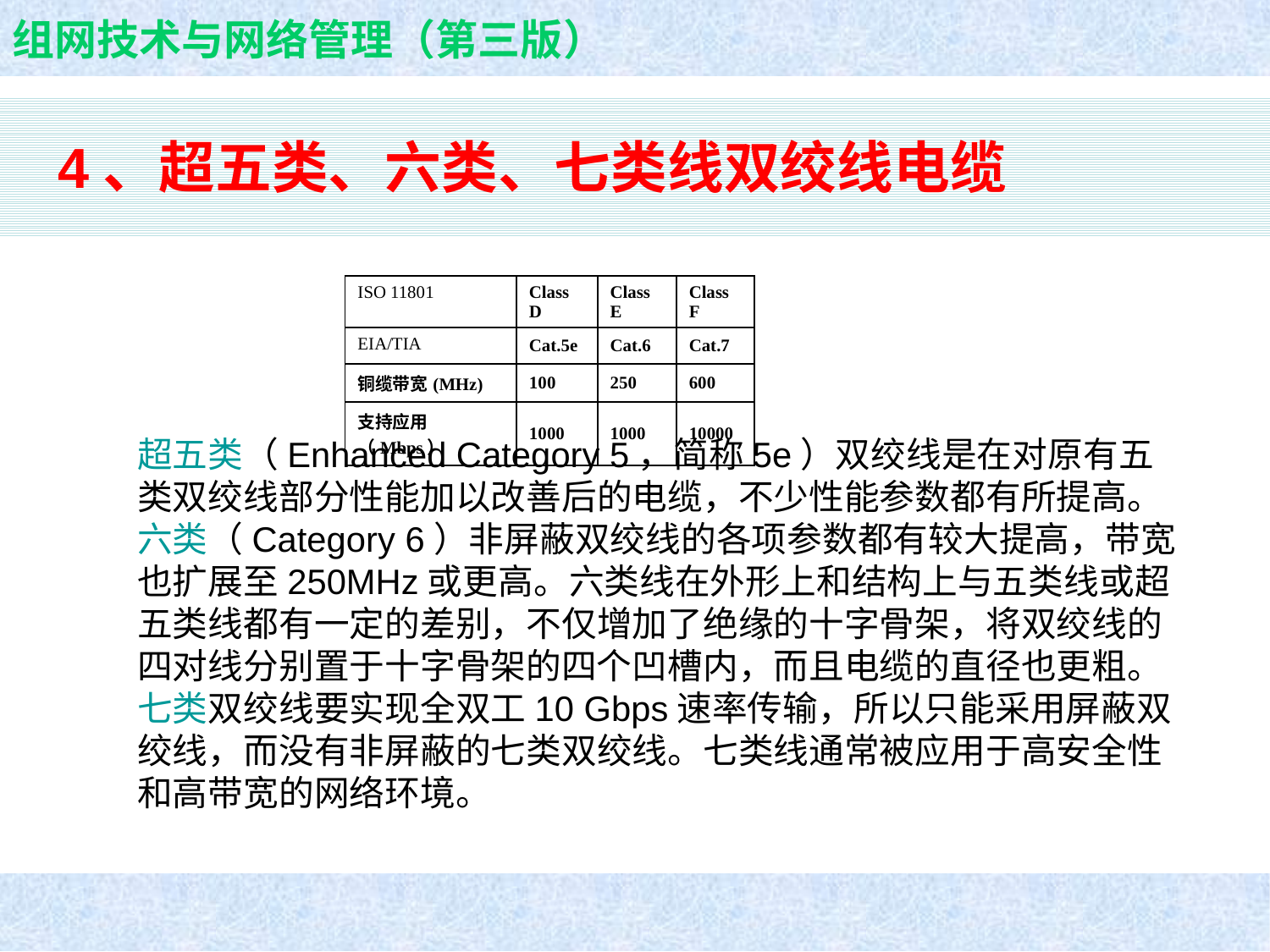

# 4、超五类、六类、七类线双绞线电缆

| ISO 11801 | Class D | Class E | Class F |
| --- | --- | --- | --- |
| EIA/TIA | Cat.5e | Cat.6 | Cat.7 |
| 铜缆带宽(MHz) | 100 | 250 | 600 |
| 支持应用（Mbps） | 1000 | 1000 | 10000 |

超五类（Enhanced Category 5，简称5e）双绞线是在对原有五类双绞线部分性能加以改善后的电缆，不少性能参数都有所提高。
六类（Category 6）非屏蔽双绞线的各项参数都有较大提高，带宽也扩展至250MHz或更高。六类线在外形上和结构上与五类线或超五类线都有一定的差别，不仅增加了绝缘的十字骨架，将双绞线的四对线分别置于十字骨架的四个凹槽内，而且电缆的直径也更粗。
七类双绞线要实现全双工10 Gbps速率传输，所以只能采用屏蔽双绞线，而没有非屏蔽的七类双绞线。七类线通常被应用于高安全性和高带宽的网络环境。